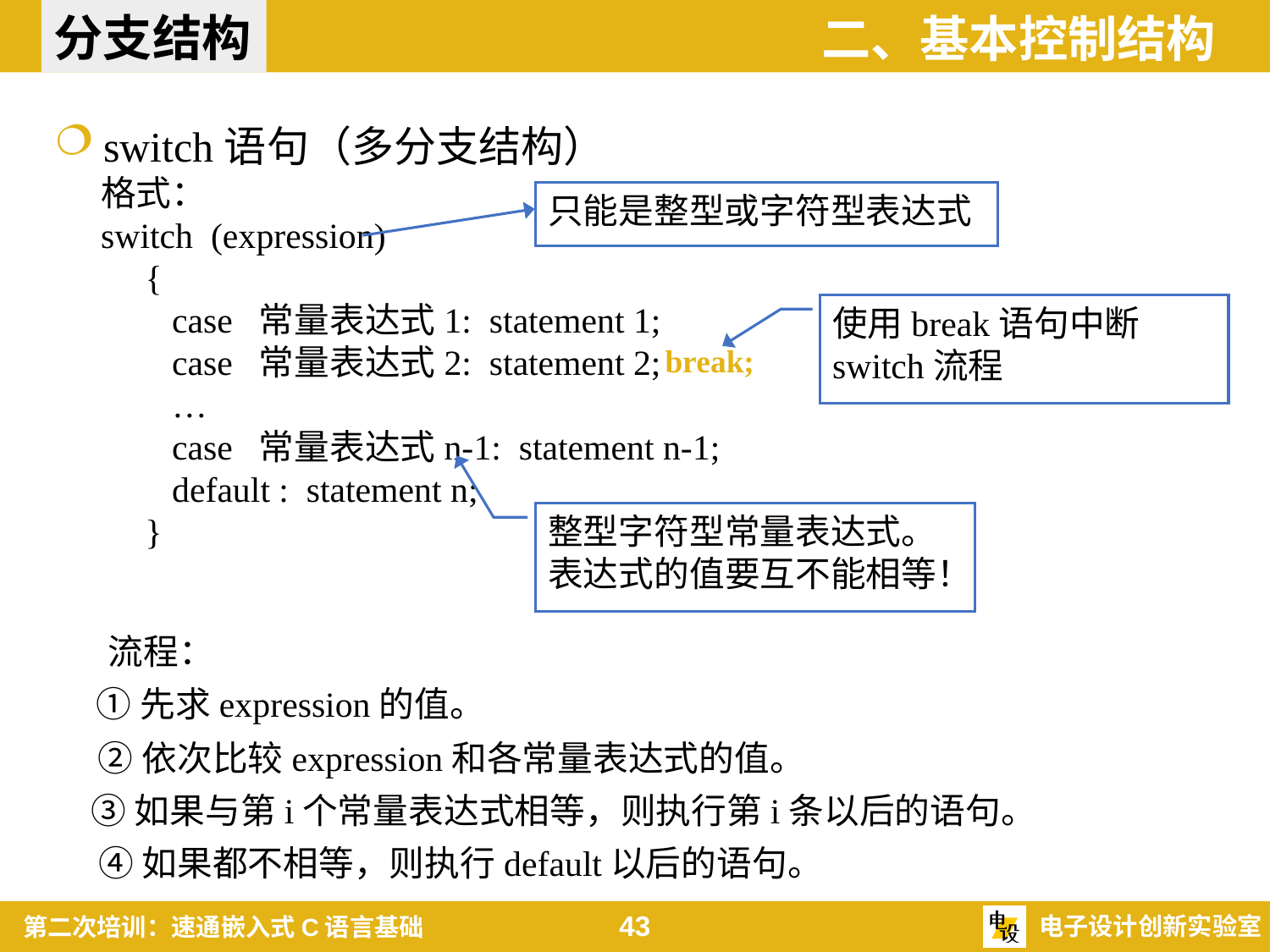

分支结构
二、基本控制结构
switch语句（多分支结构）
格式：
switch  (expression)
     {
        case  常量表达式1:  statement 1;
        case  常量表达式2:  statement 2;
        …
        case  常量表达式n-1:  statement n-1;
        default :  statement n;
     }
只能是整型或字符型表达式
使用break语句中断switch流程
break;
整型字符型常量表达式。
表达式的值要互不能相等！
流程：
①先求expression的值。
②依次比较expression和各常量表达式的值。
③如果与第i个常量表达式相等，则执行第i条以后的语句。
④如果都不相等，则执行default以后的语句。
43